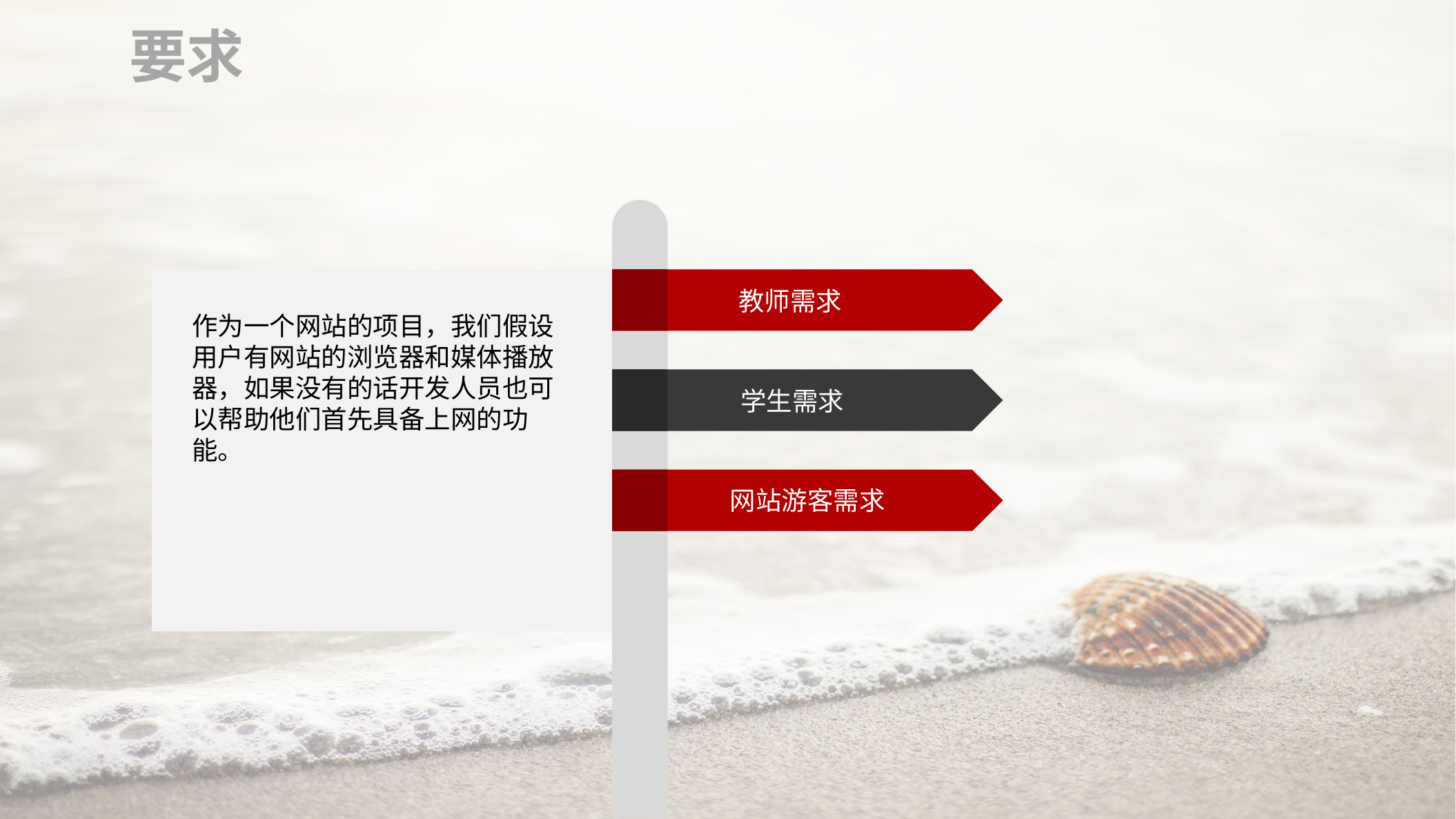

要求

教师需求
作为一个网站的项目，我们假设用户有网站的浏览器和媒体播放器，如果没有的话开发人员也可以帮助他们首先具备上网的功能。

学生需求

网站游客需求